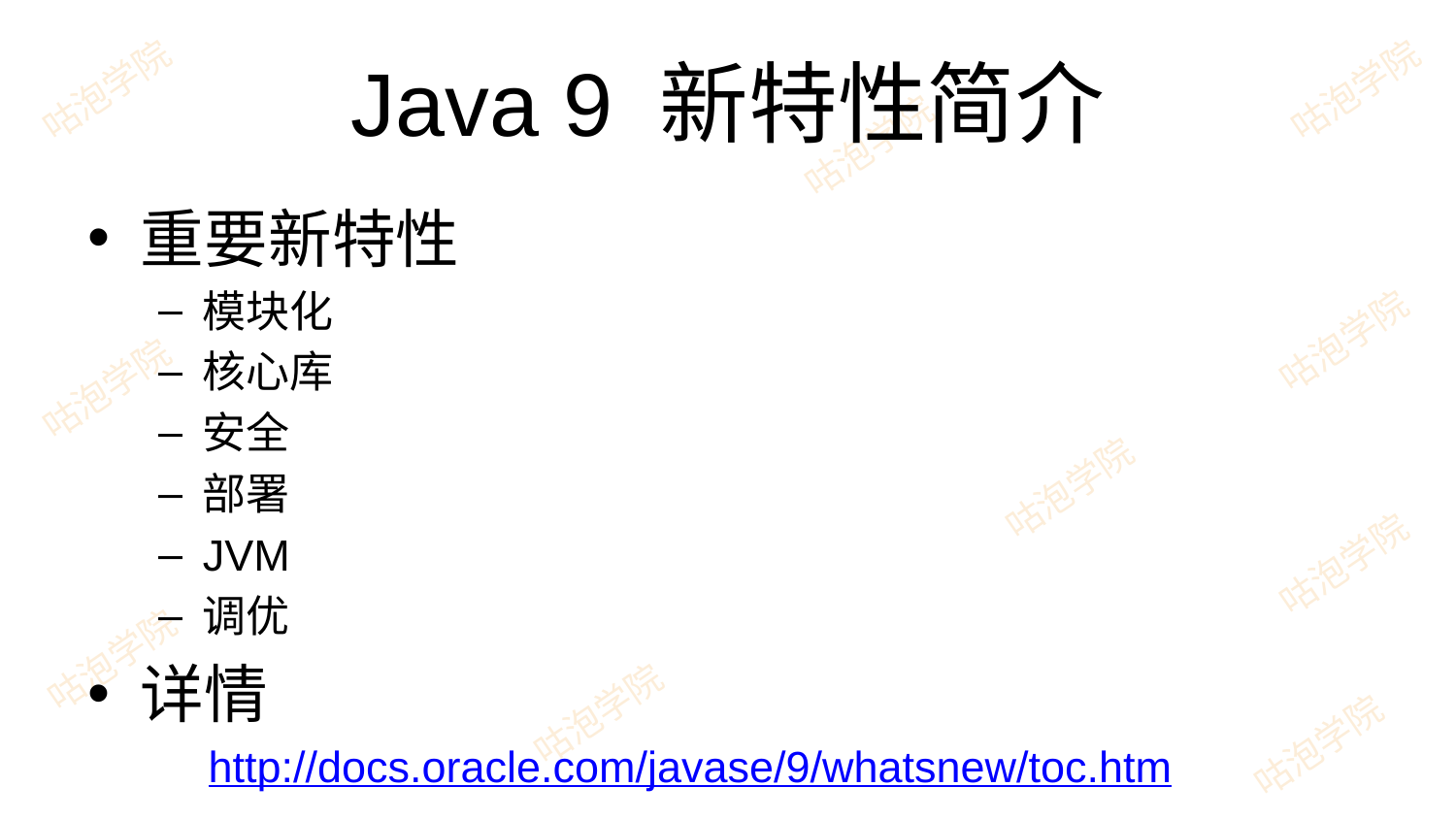

# Java 9 新特性简介
重要新特性
模块化
核心库
安全
部署
JVM
调优
详情
	http://docs.oracle.com/javase/9/whatsnew/toc.htm